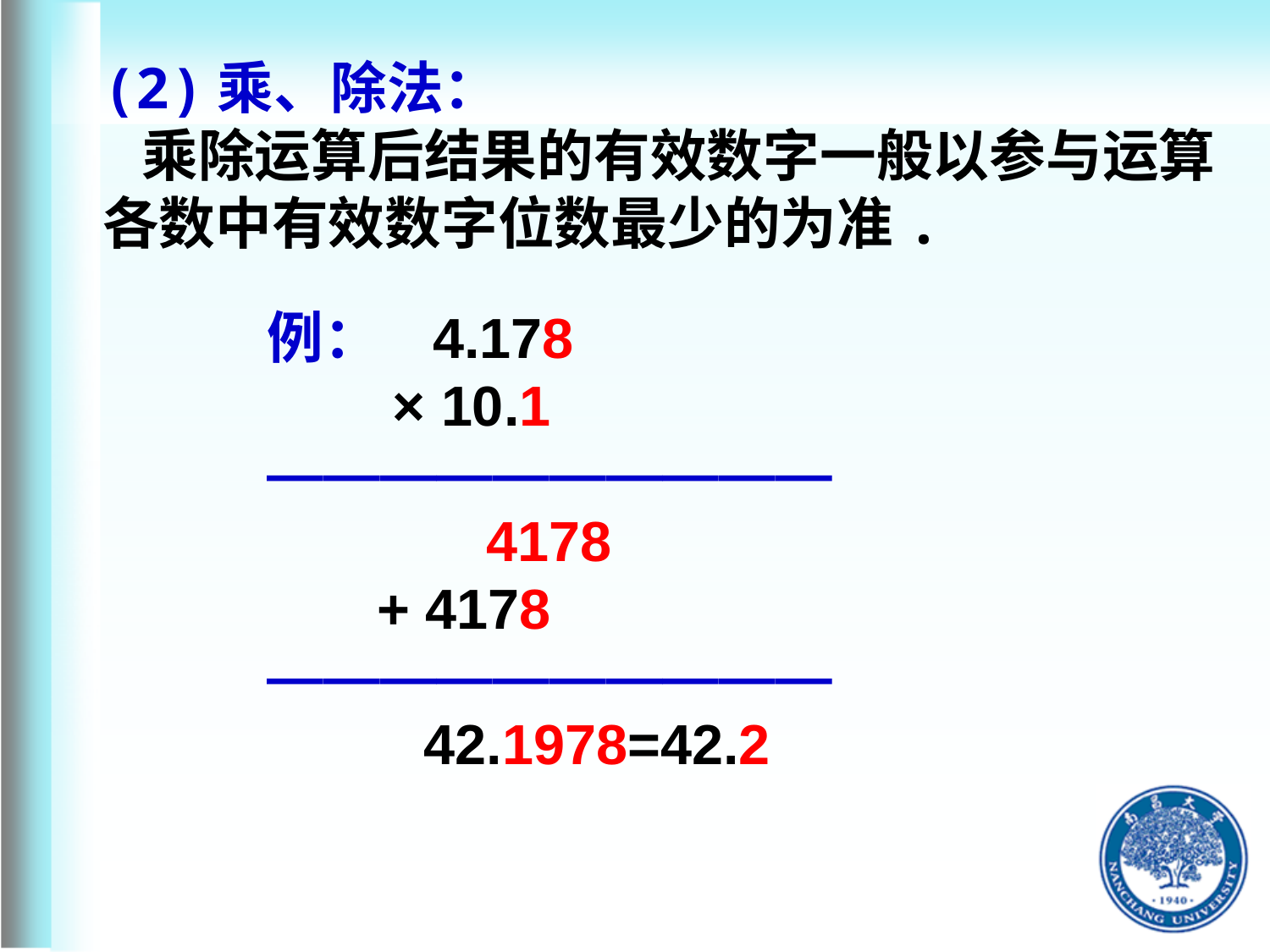

(2)乘、除法：
  乘除运算后结果的有效数字一般以参与运算各数中有效数字位数最少的为准.
例：   4.178
        × 10.1
——————————
              4178
       + 4178
——————————
          42.1978=42.2